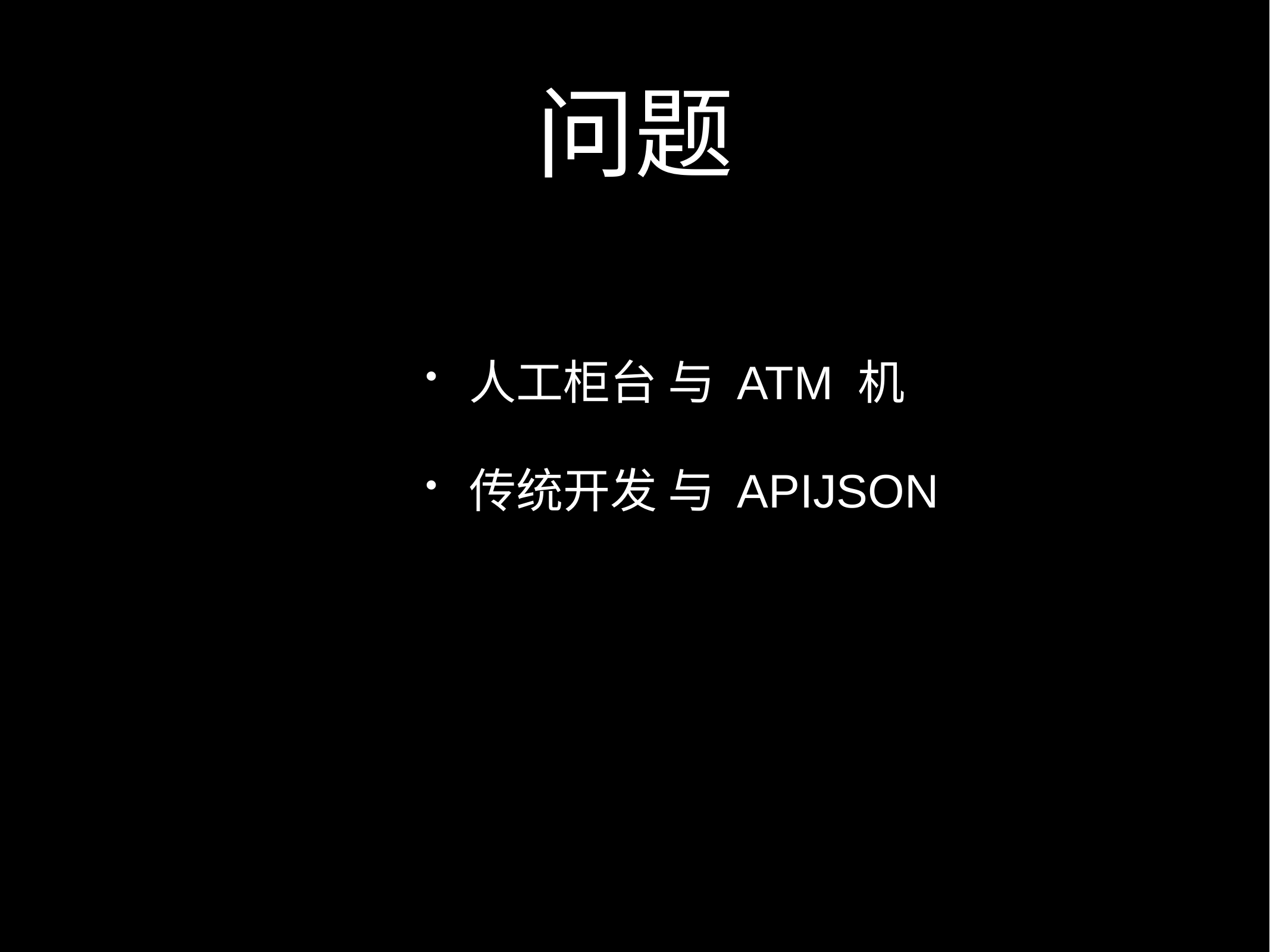

# 问题
人工柜台 与 ATM 机
传统开发 与 APIJSON